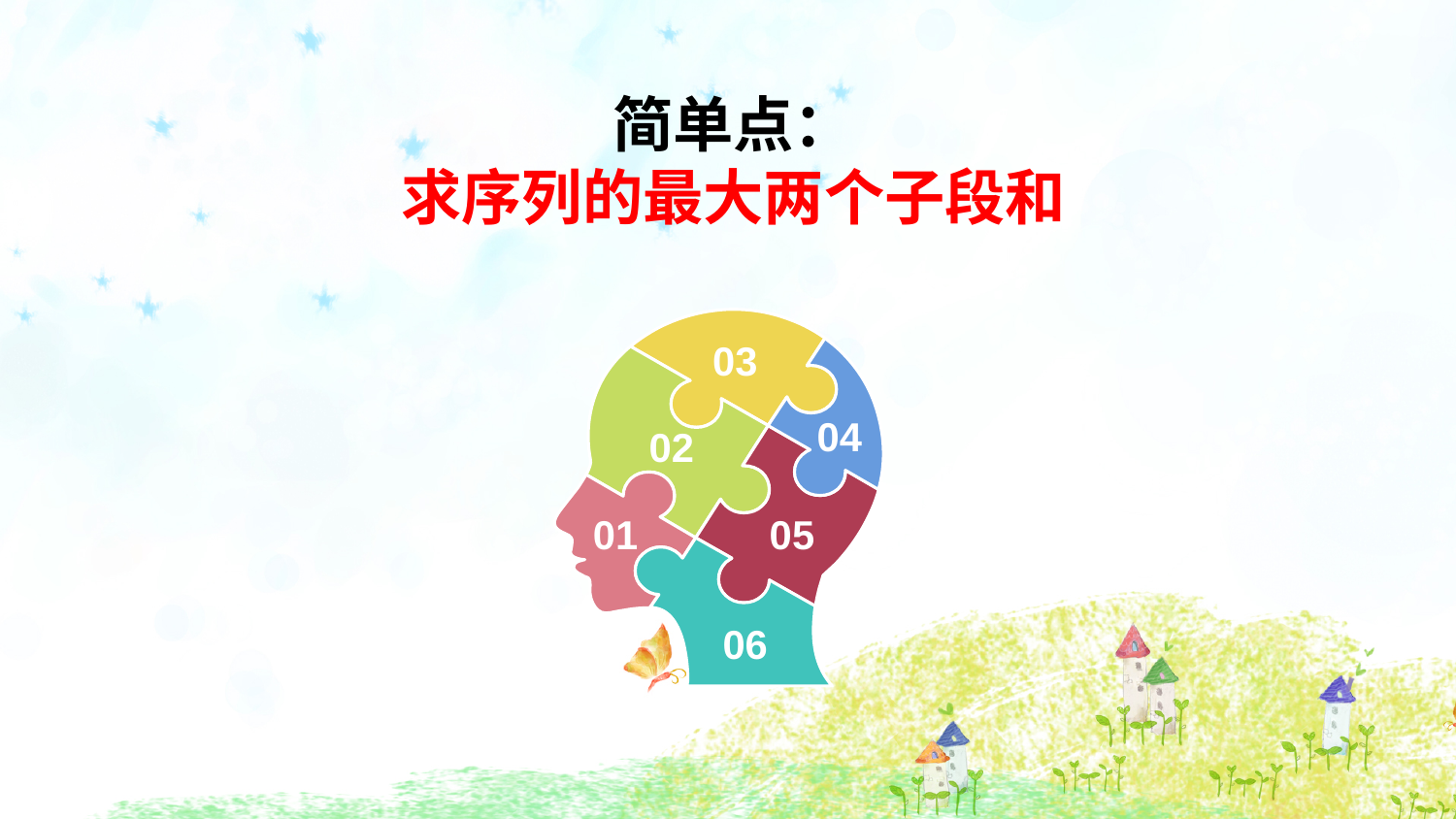

简单点：
求序列的最大两个子段和

03

04
02

01
05

06